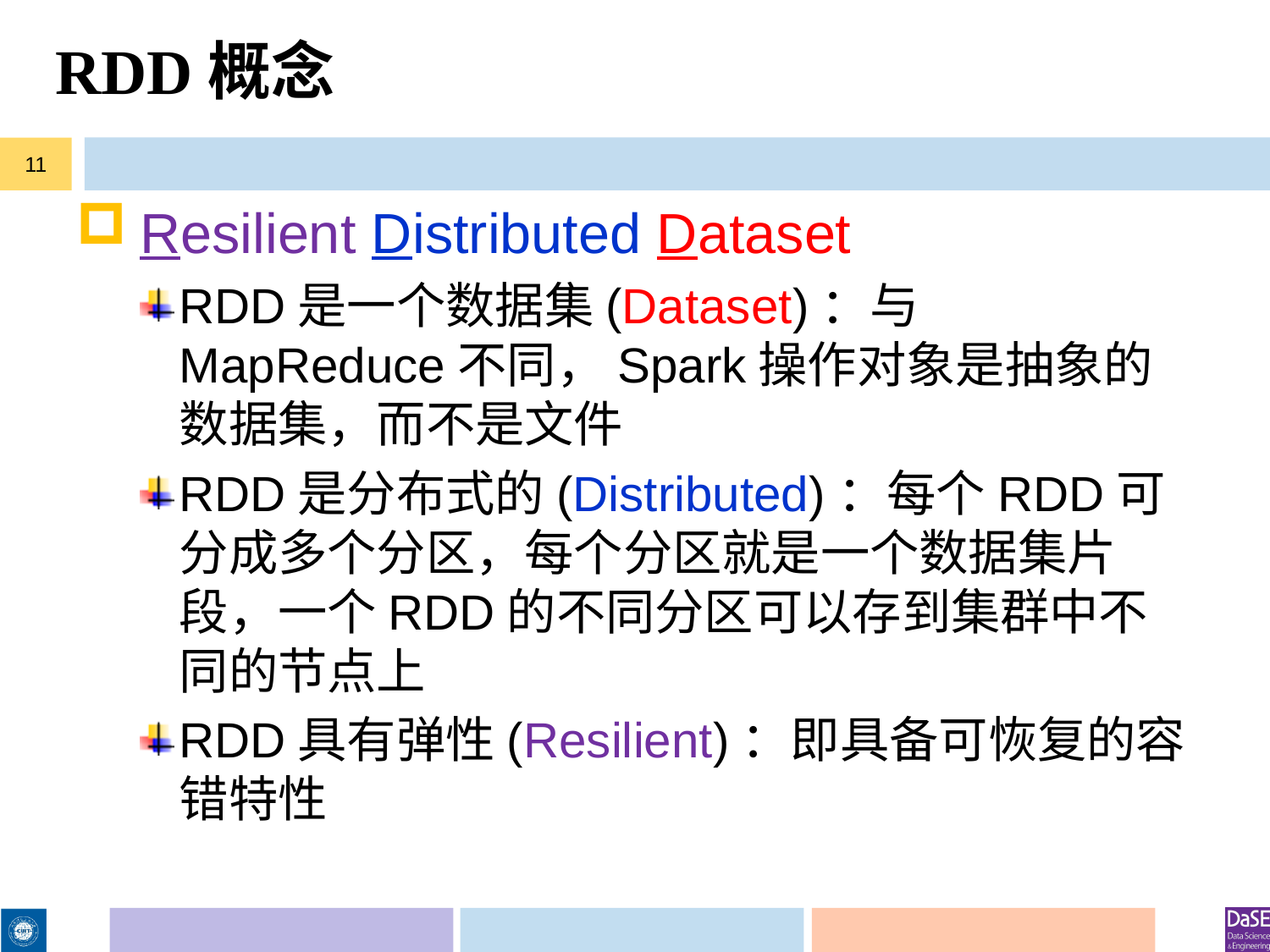

# RDD概念
11
Resilient Distributed Dataset
RDD是一个数据集(Dataset)：与MapReduce不同，Spark操作对象是抽象的数据集，而不是文件
RDD是分布式的(Distributed)：每个RDD可分成多个分区，每个分区就是一个数据集片段，一个RDD的不同分区可以存到集群中不同的节点上
RDD具有弹性(Resilient)：即具备可恢复的容错特性